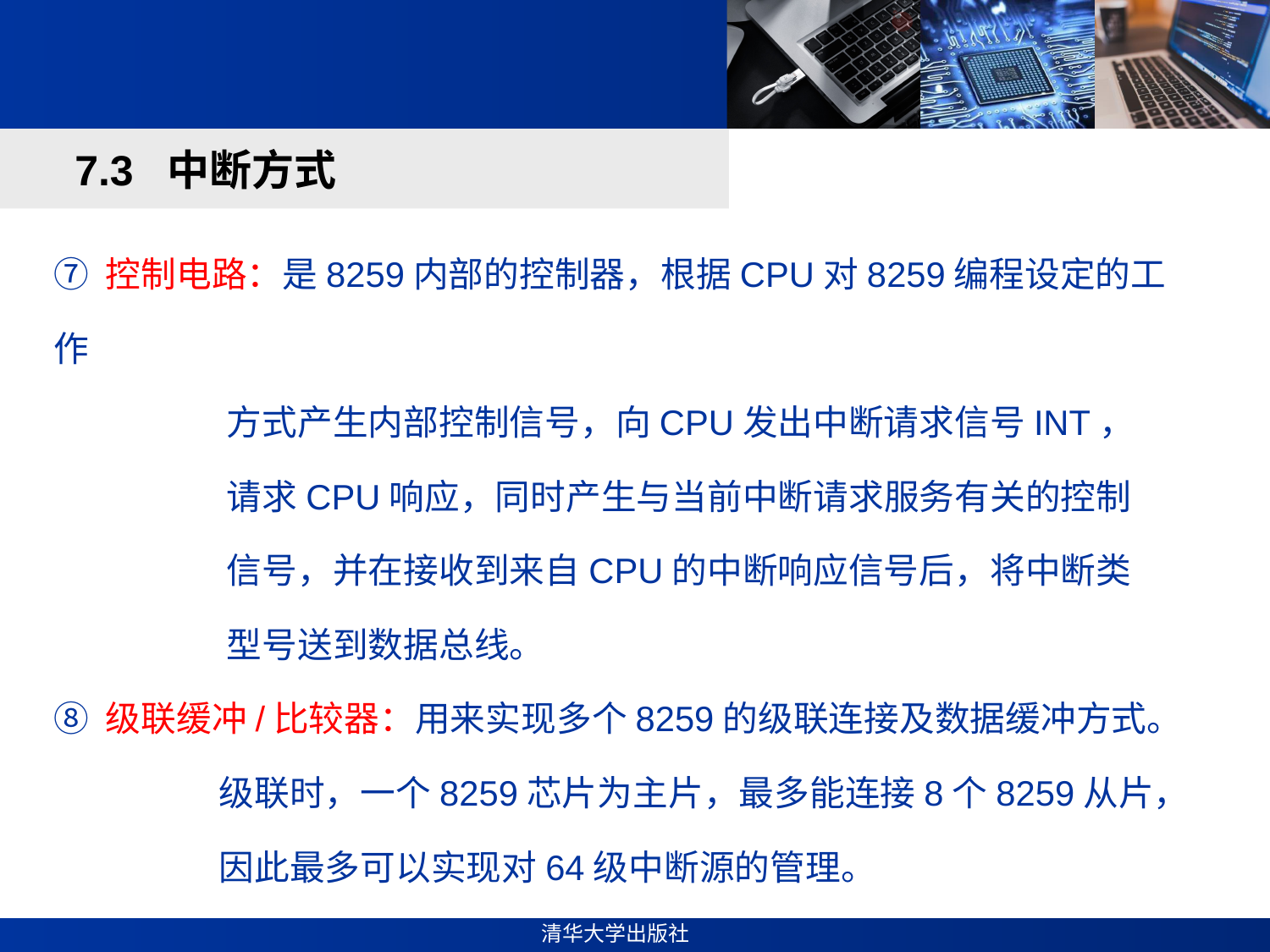

#
7.3  中断方式
⑦ 控制电路：是8259内部的控制器，根据CPU对8259编程设定的工作
                     方式产生内部控制信号，向CPU发出中断请求信号INT，
                     请求CPU响应，同时产生与当前中断请求服务有关的控制
                     信号，并在接收到来自CPU的中断响应信号后，将中断类
                     型号送到数据总线。
⑧ 级联缓冲/比较器：用来实现多个8259的级联连接及数据缓冲方式。
                    级联时，一个8259芯片为主片，最多能连接8个8259从片，
                    因此最多可以实现对64级中断源的管理。